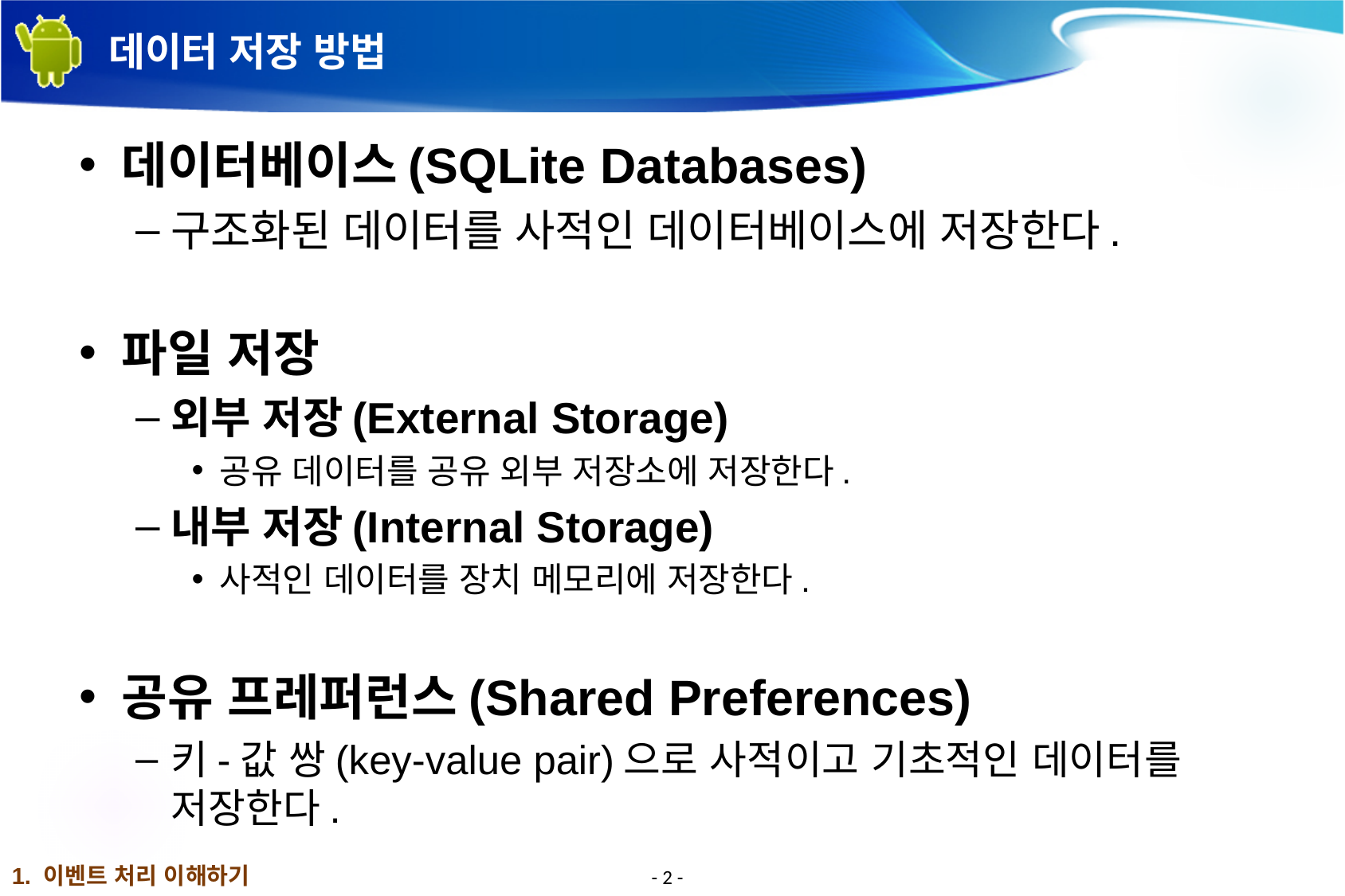

# 데이터 저장 방법
데이터베이스(SQLite Databases)
구조화된 데이터를 사적인 데이터베이스에 저장한다.

파일 저장
외부 저장(External Storage)
공유 데이터를 공유 외부 저장소에 저장한다.
내부 저장(Internal Storage)
사적인 데이터를 장치 메모리에 저장한다.

공유 프레퍼런스(Shared Preferences)
키-값 쌍(key-value pair)으로 사적이고 기초적인 데이터를 저장한다.
1. 이벤트 처리 이해하기